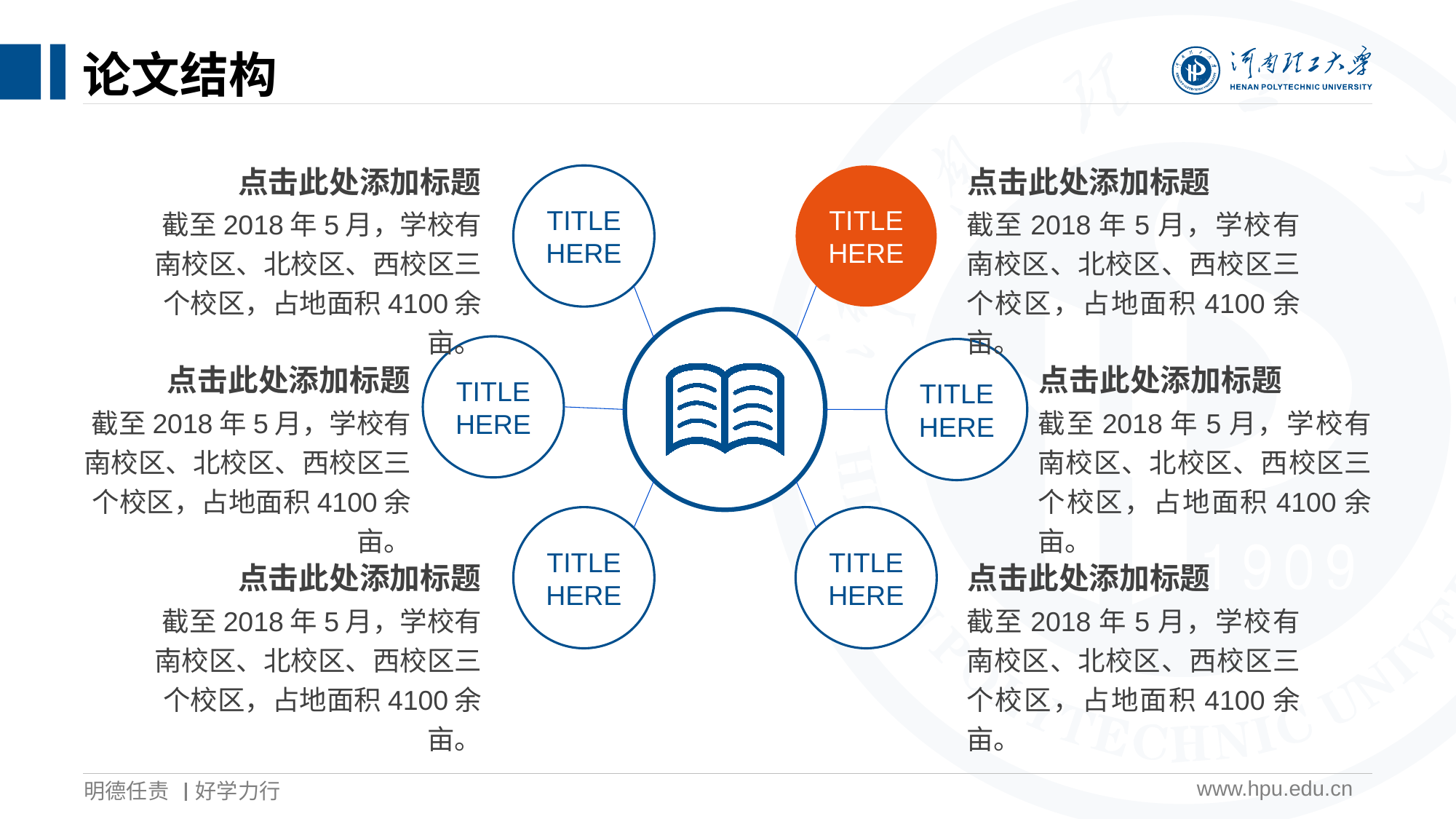

# 论文结构
点击此处添加标题
点击此处添加标题
TITLE HERE
TITLE HERE
截至2018年5月，学校有南校区、北校区、西校区三个校区，占地面积4100余亩。
截至2018年5月，学校有南校区、北校区、西校区三个校区，占地面积4100余亩。

TITLE HERE
TITLE HERE
点击此处添加标题
点击此处添加标题
截至2018年5月，学校有南校区、北校区、西校区三个校区，占地面积4100余亩。
截至2018年5月，学校有南校区、北校区、西校区三个校区，占地面积4100余亩。
TITLE HERE
TITLE HERE
点击此处添加标题
点击此处添加标题
截至2018年5月，学校有南校区、北校区、西校区三个校区，占地面积4100余亩。
截至2018年5月，学校有南校区、北校区、西校区三个校区，占地面积4100余亩。